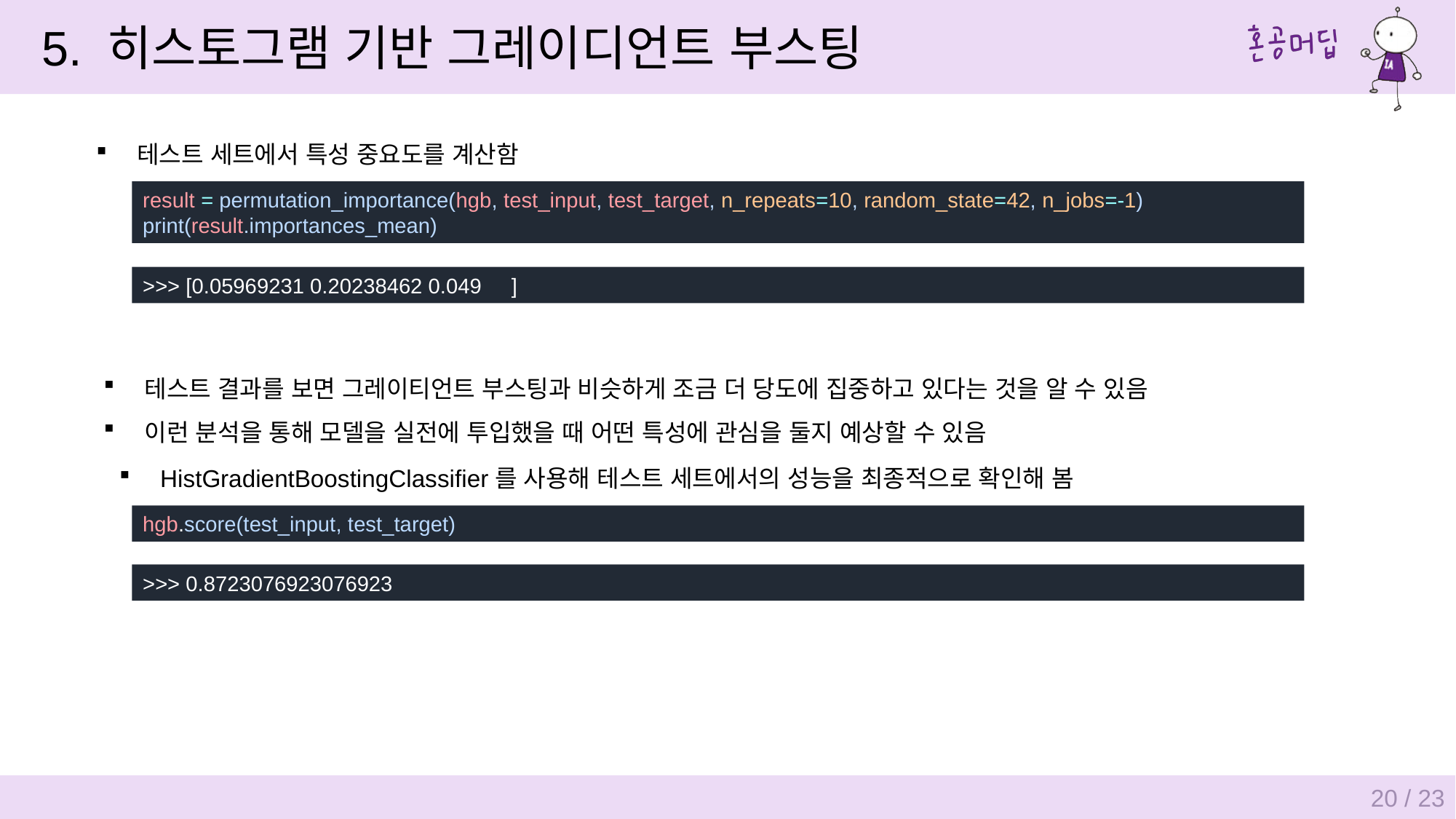

5. 히스토그램 기반 그레이디언트 부스팅
테스트 세트에서 특성 중요도를 계산함
result = permutation_importance(hgb, test_input, test_target, n_repeats=10, random_state=42, n_jobs=-1)
print(result.importances_mean)
>>> [0.05969231 0.20238462 0.049     ]
테스트 결과를 보면 그레이티언트 부스팅과 비슷하게 조금 더 당도에 집중하고 있다는 것을 알 수 있음
이런 분석을 통해 모델을 실전에 투입했을 때 어떤 특성에 관심을 둘지 예상할 수 있음
HistGradientBoostingClassifier를 사용해 테스트 세트에서의 성능을 최종적으로 확인해 봄
hgb.score(test_input, test_target)
>>> 0.8723076923076923
20 / 23